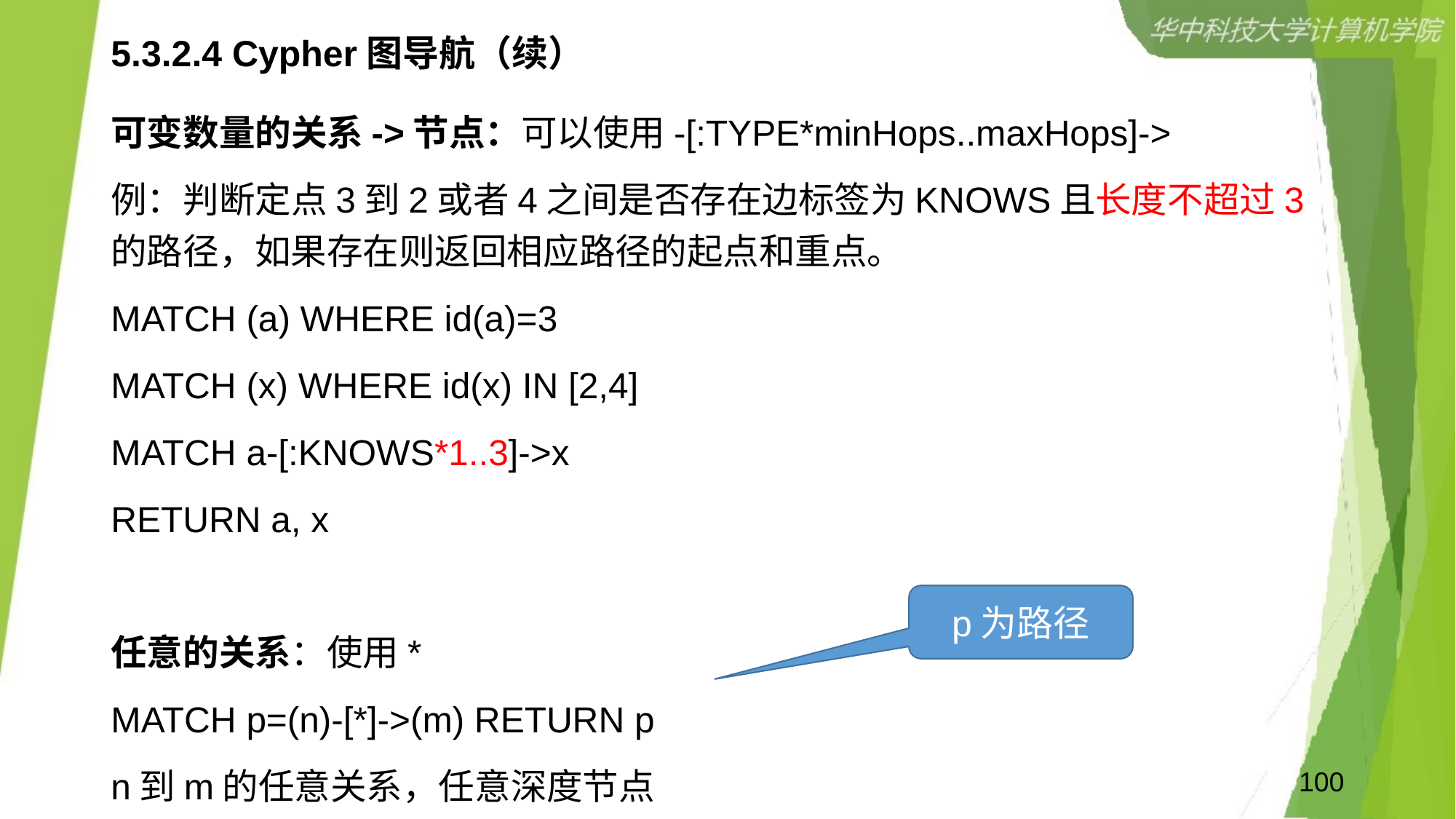

# 5.3.2.4 Cypher图导航（续）
可变数量的关系->节点：可以使用-[:TYPE*minHops..maxHops]->
例：判断定点3到2或者4之间是否存在边标签为KNOWS且长度不超过3的路径，如果存在则返回相应路径的起点和重点。
MATCH (a) WHERE id(a)=3
MATCH (x) WHERE id(x) IN [2,4]
MATCH a-[:KNOWS*1..3]->x
RETURN a, x

任意的关系：使用*
MATCH p=(n)-[*]->(m) RETURN p
n到m的任意关系，任意深度节点
p为路径
100